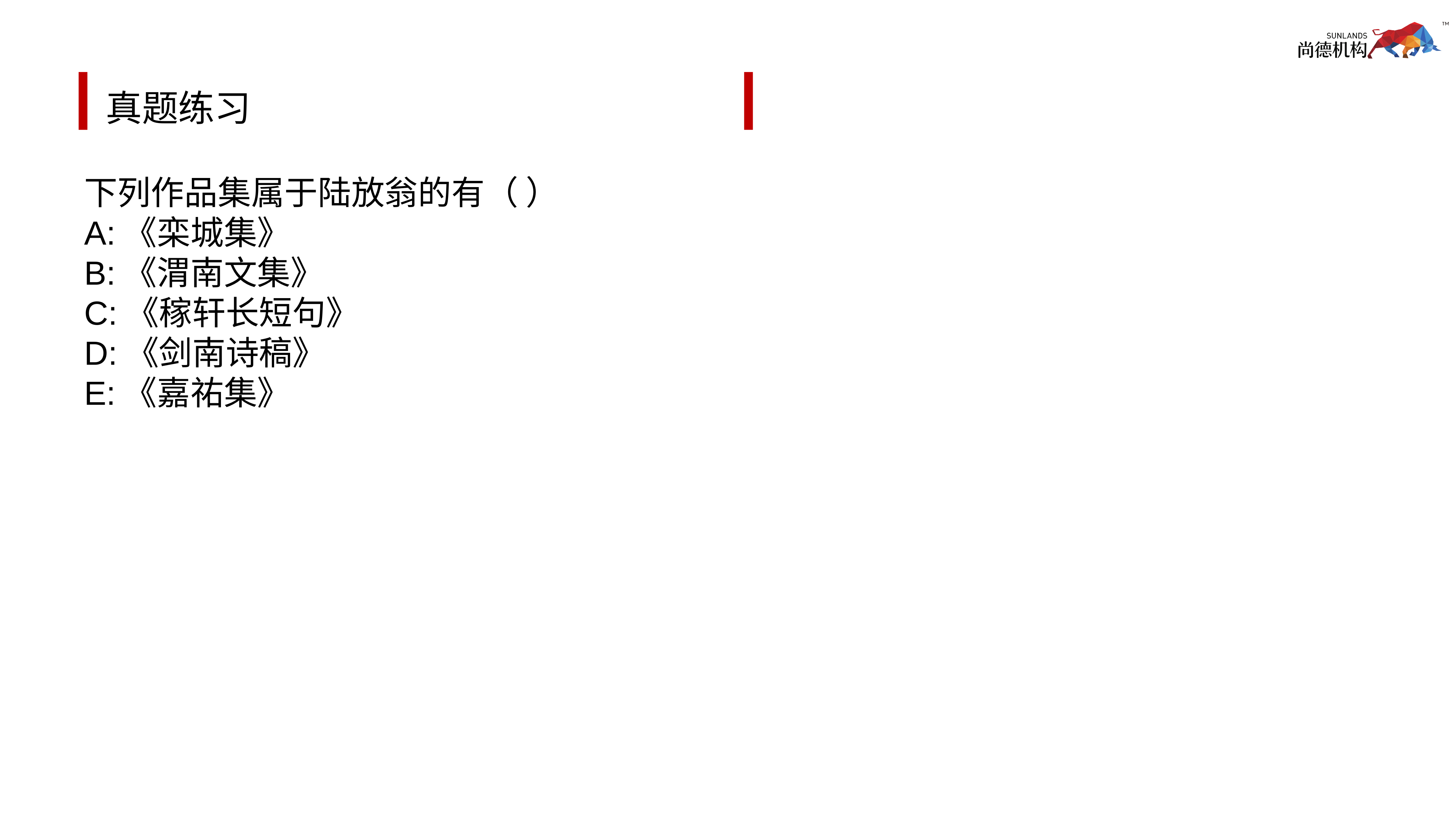

# 真题练习
下列作品集属于陆放翁的有（ ）
A:《栾城集》
B:《渭南文集》
C:《稼轩长短句》
D:《剑南诗稿》
E:《嘉祐集》